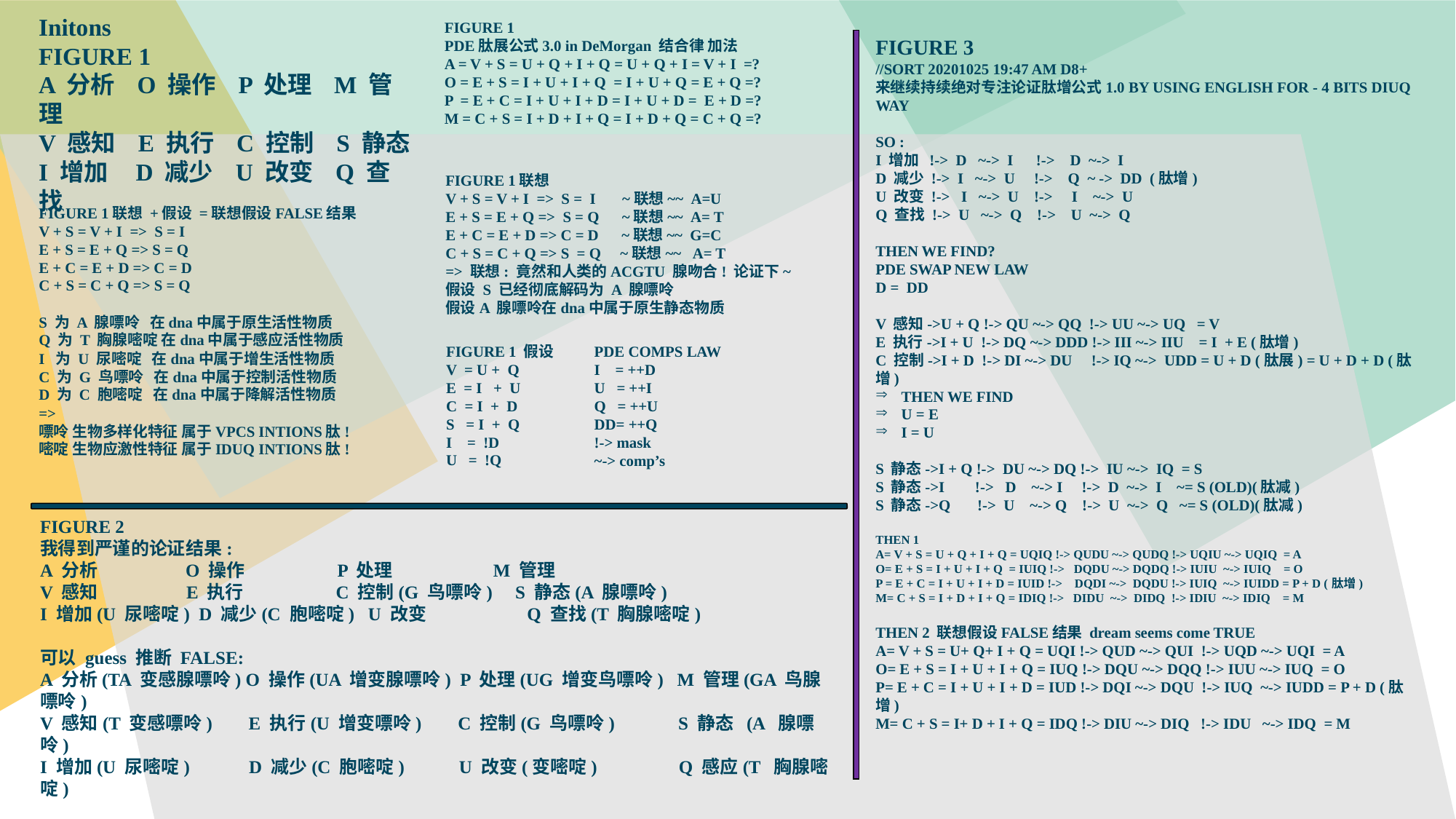

Initons
FIGURE 1
A 分析   O 操作   P 处理   M 管理
V 感知   E 执行   C 控制   S 静态
I 增加    D 减少   U 改变   Q 查找
FIGURE 1
PDE肽展公式3.0 in DeMorgan 结合律 加法
A = V + S = U + Q + I + Q = U + Q + I = V + I  =?
O = E + S = I + U + I + Q  = I + U + Q = E + Q =?
P  = E + C = I + U + I + D = I + U + D =  E + D =?
M = C + S = I + D + I + Q = I + D + Q = C + Q =?
FIGURE 3
//SORT 20201025 19:47 AM D8+
来继续持续绝对专注论证肽增公式1.0 BY USING ENGLISH FOR - 4 BITS DIUQ WAY

SO :
I 增加  !->  D   ~->  I      !->    D  ~->  I
D 减少 !->  I   ~->  U     !->    Q  ~ ->  DD  (肽增)
U 改变 !->   I   ~->  U    !->     I    ~->  U
Q 查找 !->  U   ~->  Q    !->    U  ~->  Q

THEN WE FIND?
PDE SWAP NEW LAW
D =  DD

V 感知->U + Q !-> QU ~-> QQ  !-> UU ~-> UQ   = V
E 执行->I + U  !-> DQ ~-> DDD !-> III ~-> IIU    = I  + E (肽增)
C 控制->I + D  !-> DI ~-> DU     !-> IQ ~->  UDD = U + D (肽展) = U + D + D (肽增)
THEN WE FIND
U = E
I = U

S 静态->I + Q !->  DU ~-> DQ !->  IU ~->  IQ  = S
S 静态->I        !->   D    ~-> I     !->  D  ~->  I    ~= S (OLD)(肽减)
S 静态->Q       !->  U    ~-> Q    !->  U  ~->  Q   ~= S (OLD)(肽减)

THEN 1
A= V + S = U + Q + I + Q = UQIQ !-> QUDU ~-> QUDQ !-> UQIU ~-> UQIQ  = A
O= E + S = I + U + I + Q  = IUIQ !->   DQDU ~-> DQDQ !-> IUIU  ~-> IUIQ    = O
P = E + C = I + U + I + D = IUID !->    DQDI ~->  DQDU !-> IUIQ  ~-> IUIDD = P + D (肽增)
M= C + S = I + D + I + Q = IDIQ !->   DIDU  ~->  DIDQ  !-> IDIU  ~-> IDIQ    = M

THEN 2 联想假设FALSE结果 dream seems come TRUE
A= V + S = U+ Q+ I + Q = UQI !-> QUD ~-> QUI  !-> UQD ~-> UQI  = A
O= E + S = I + U + I + Q = IUQ !-> DQU ~-> DQQ !-> IUU ~-> IUQ  = O
P= E + C = I + U + I + D = IUD !-> DQI ~-> DQU  !-> IUQ  ~-> IUDD = P + D (肽增)
M= C + S = I+ D + I + Q = IDQ !-> DIU ~-> DIQ   !-> IDU   ~-> IDQ  = M

FIGURE 1联想
V + S = V + I  =>  S =  I       ~联想~~  A=U
E + S = E + Q =>  S = Q      ~联想~~  A= T
E + C = E + D => C = D      ~联想~~  G=C
C + S = C + Q => S  = Q     ~联想~~   A= T
=> 联想: 竟然和人类的ACGTU 腺吻合! 论证下~
假设 S 已经彻底解码为 A 腺嘌呤
假设A 腺嘌呤在dna中属于原生静态物质
FIGURE 1联想 +假设 =联想假设FALSE结果
V + S = V + I  =>  S = I
E + S = E + Q => S = Q
E + C = E + D => C = D
C + S = C + Q => S = Q

S 为 A 腺嘌呤   在dna中属于原生活性物质
Q 为 T 胸腺嘧啶 在dna中属于感应活性物质
I  为 U 尿嘧啶   在dna中属于增生活性物质
C 为 G 鸟嘌呤   在dna中属于控制活性物质
D 为 C 胞嘧啶   在dna中属于降解活性物质
=>
嘌呤 生物多样化特征 属于VPCS INTIONS肽!
嘧啶 生物应激性特征 属于IDUQ INTIONS肽!
FIGURE 1 假设
V  = U +  Q
E  = I   +  U
C  = I  +  D
S   = I  +  Q
I    =  !D
U   =  !Q
PDE COMPS LAW
I    = ++D
U   = ++I
Q   = ++U
DD= ++Q
!-> mask
~-> comp’s

FIGURE 2
我得到严谨的论证结果:
A 分析                    O 操作                     P 处理                       M 管理
V 感知                    E 执行                     C 控制(G 鸟嘌呤)     S 静态(A 腺嘌呤)
I 增加(U 尿嘧啶)  D 减少(C 胞嘧啶)   U 改变                       Q 查找(T 胸腺嘧啶)

可以 guess 推断 FALSE:
A 分析(TA 变感腺嘌呤) O 操作(UA 增变腺嘌呤)  P 处理(UG 增变鸟嘌呤)   M 管理(GA 鸟腺嘌呤)
V 感知(T 变感嘌呤)        E 执行(U 增变嘌呤)        C 控制(G 鸟嘌呤)              S 静态  (A  腺嘌呤)
I 增加(U 尿嘧啶)             D 减少(C 胞嘧啶)            U 改变(变嘧啶)                  Q 感应(T  胸腺嘧啶)

U 改变(变嘧啶) Named by yaoguangluo 20201025